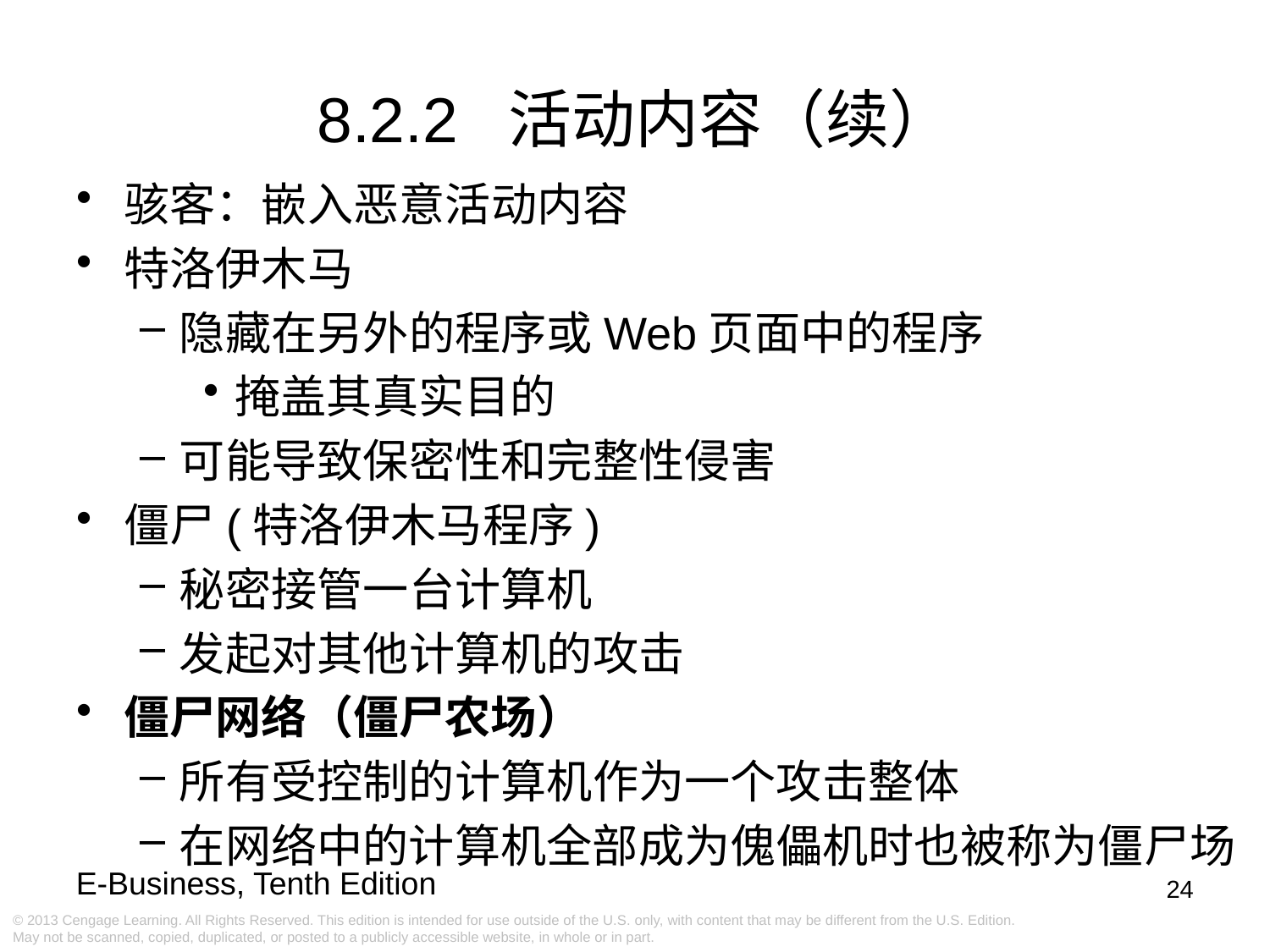

8.2.2  活动内容（续）
骇客：嵌入恶意活动内容
特洛伊木马
隐藏在另外的程序或Web页面中的程序
掩盖其真实目的
可能导致保密性和完整性侵害
僵尸(特洛伊木马程序)
秘密接管一台计算机
发起对其他计算机的攻击
僵尸网络（僵尸农场）
所有受控制的计算机作为一个攻击整体
在网络中的计算机全部成为傀儡机时也被称为僵尸场
24